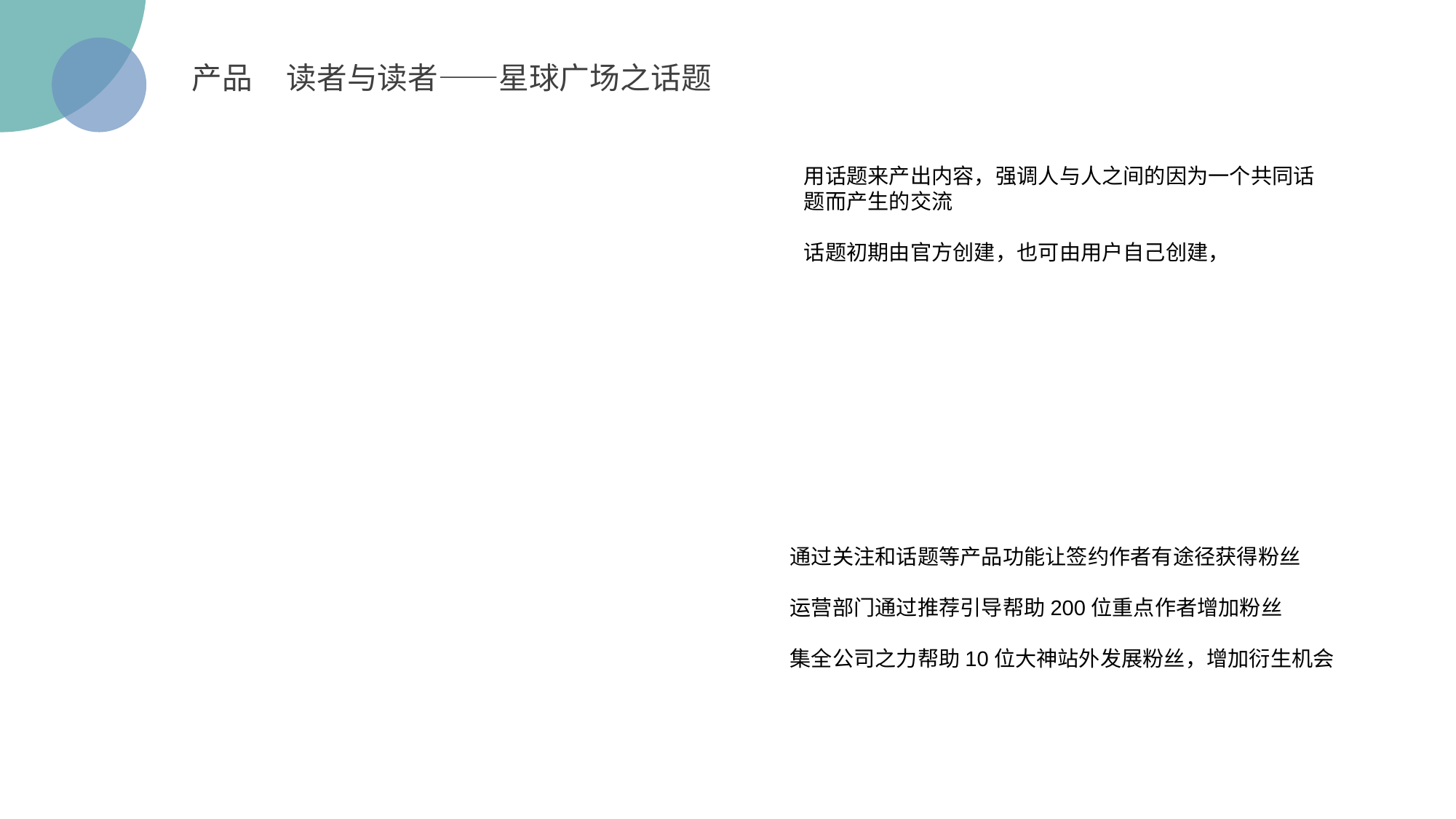

产品     读者与读者——星球广场之话题
用话题来产出内容，强调人与人之间的因为一个共同话题而产生的交流

话题初期由官方创建，也可由用户自己创建，

通过关注和话题等产品功能让签约作者有途径获得粉丝

运营部门通过推荐引导帮助200位重点作者增加粉丝

集全公司之力帮助10位大神站外发展粉丝，增加衍生机会